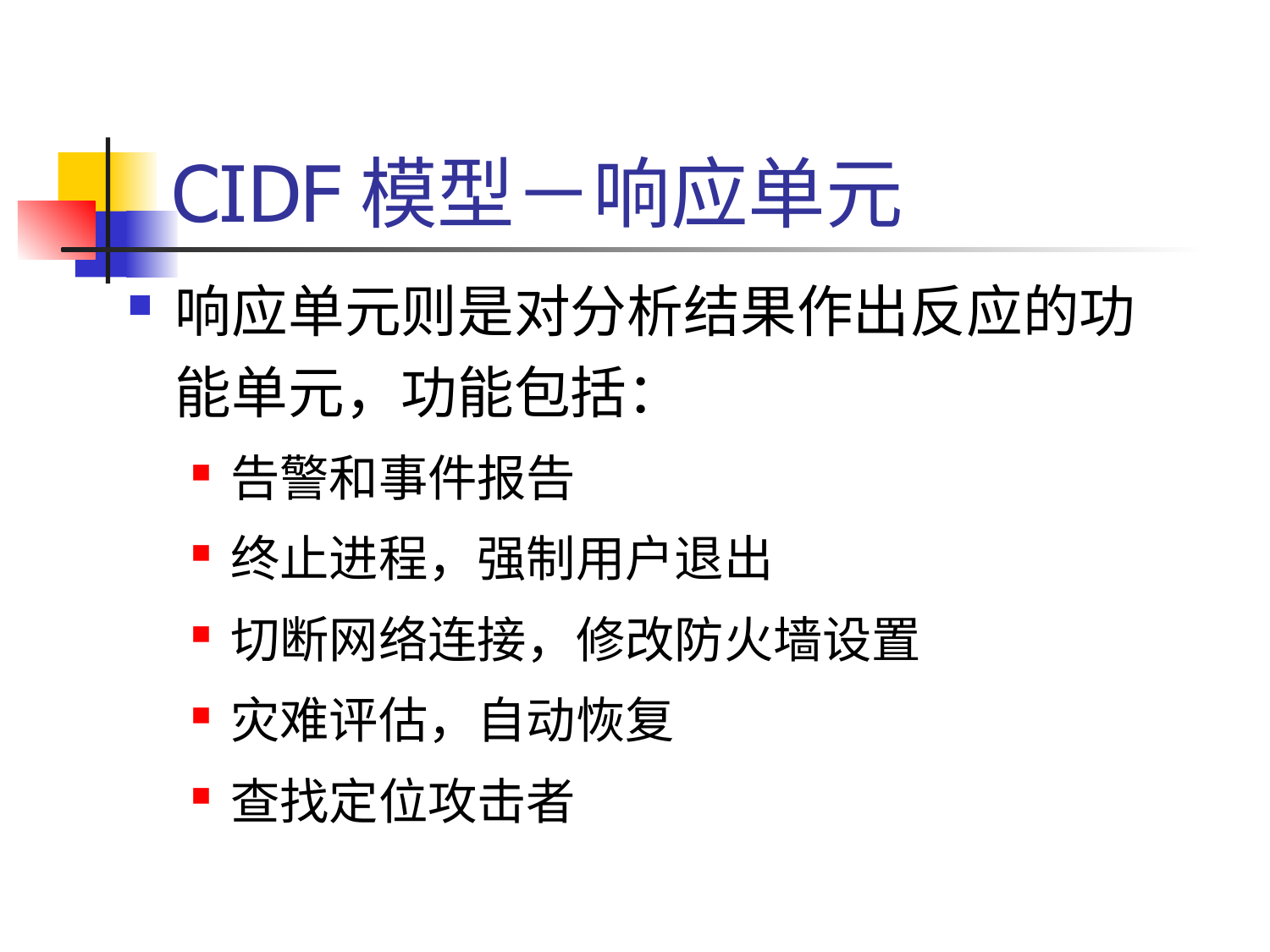

# CIDF模型－响应单元
响应单元则是对分析结果作出反应的功能单元，功能包括：
告警和事件报告
终止进程，强制用户退出
切断网络连接，修改防火墙设置
灾难评估，自动恢复
查找定位攻击者